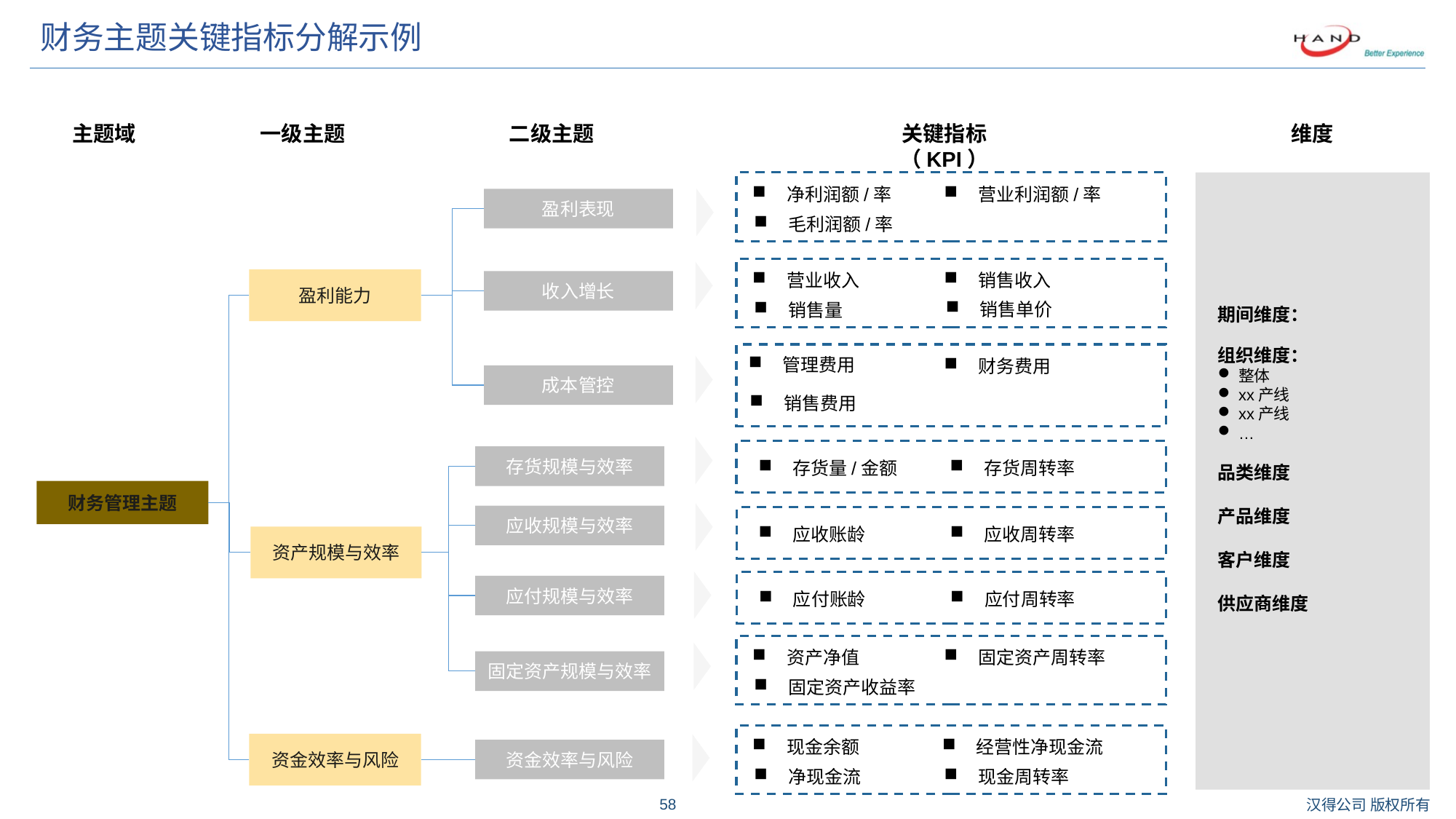

# 财务主题关键指标分解示例
二级主题
关键指标（KPI）
主题域
一级主题
维度

营业利润额/率
净利润额/率
期间维度：

组织维度：
整体
xx产线
xx产线
…

品类维度

产品维度

客户维度

供应商维度

盈利表现

毛利润额/率

销售收入
营业收入
盈利能力
收入增长

销售单价
销售量

管理费用
财务费用
成本管控

销售费用

存货规模与效率
存货量/金额
存货周转率

财务管理主题
应收规模与效率

应收账龄
应收周转率

资产规模与效率

应付规模与效率
应付账龄
应付周转率

固定资产周转率
资产净值
固定资产规模与效率

固定资产收益率

经营性净现金流
现金余额
资金效率与风险
资金效率与风险

净现金流
现金周转率